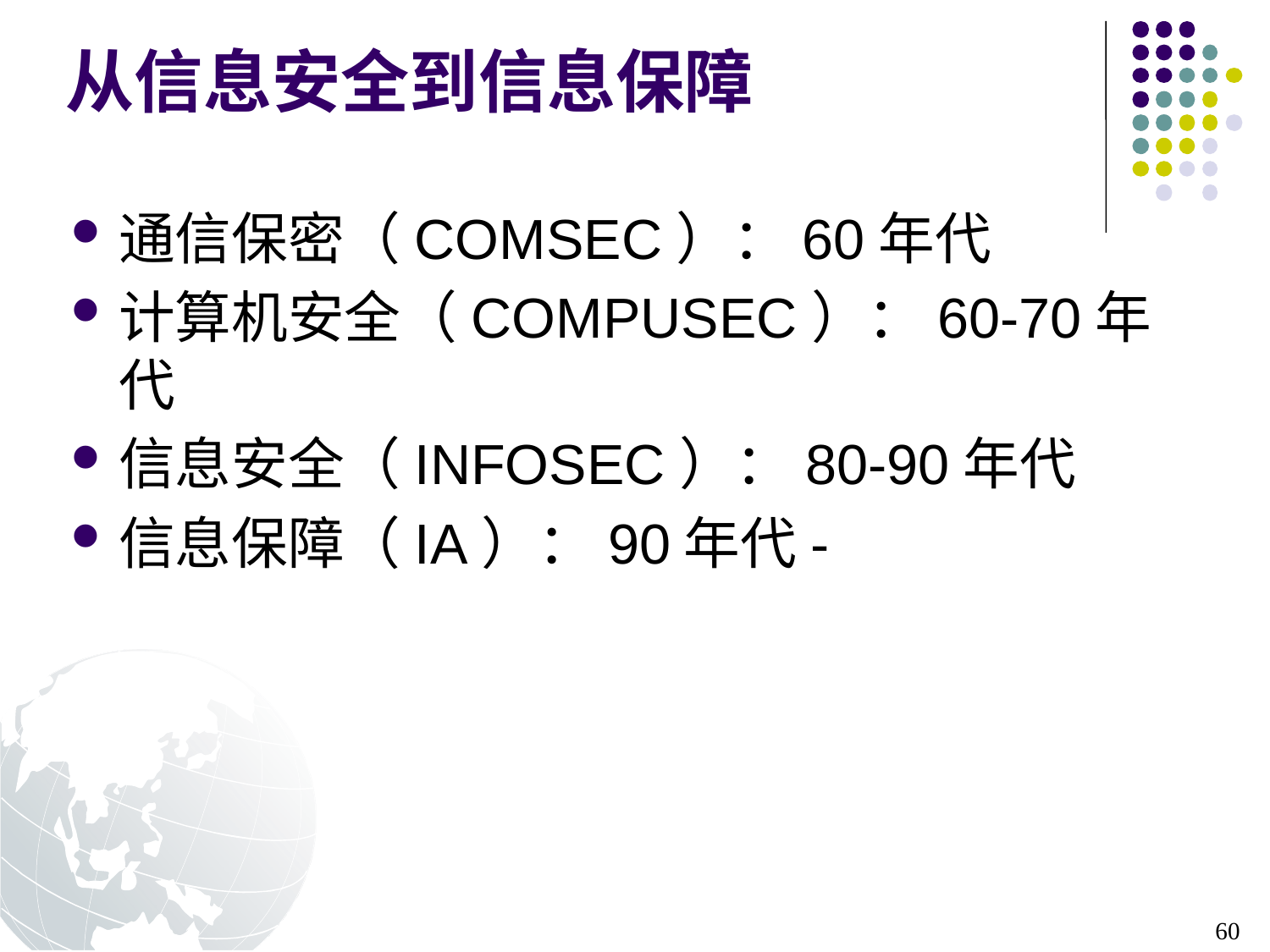

从信息安全到信息保障
通信保密（COMSEC）：60年代
计算机安全（COMPUSEC）：60-70年代
信息安全（INFOSEC）：80-90年代
信息保障（IA）：90年代-